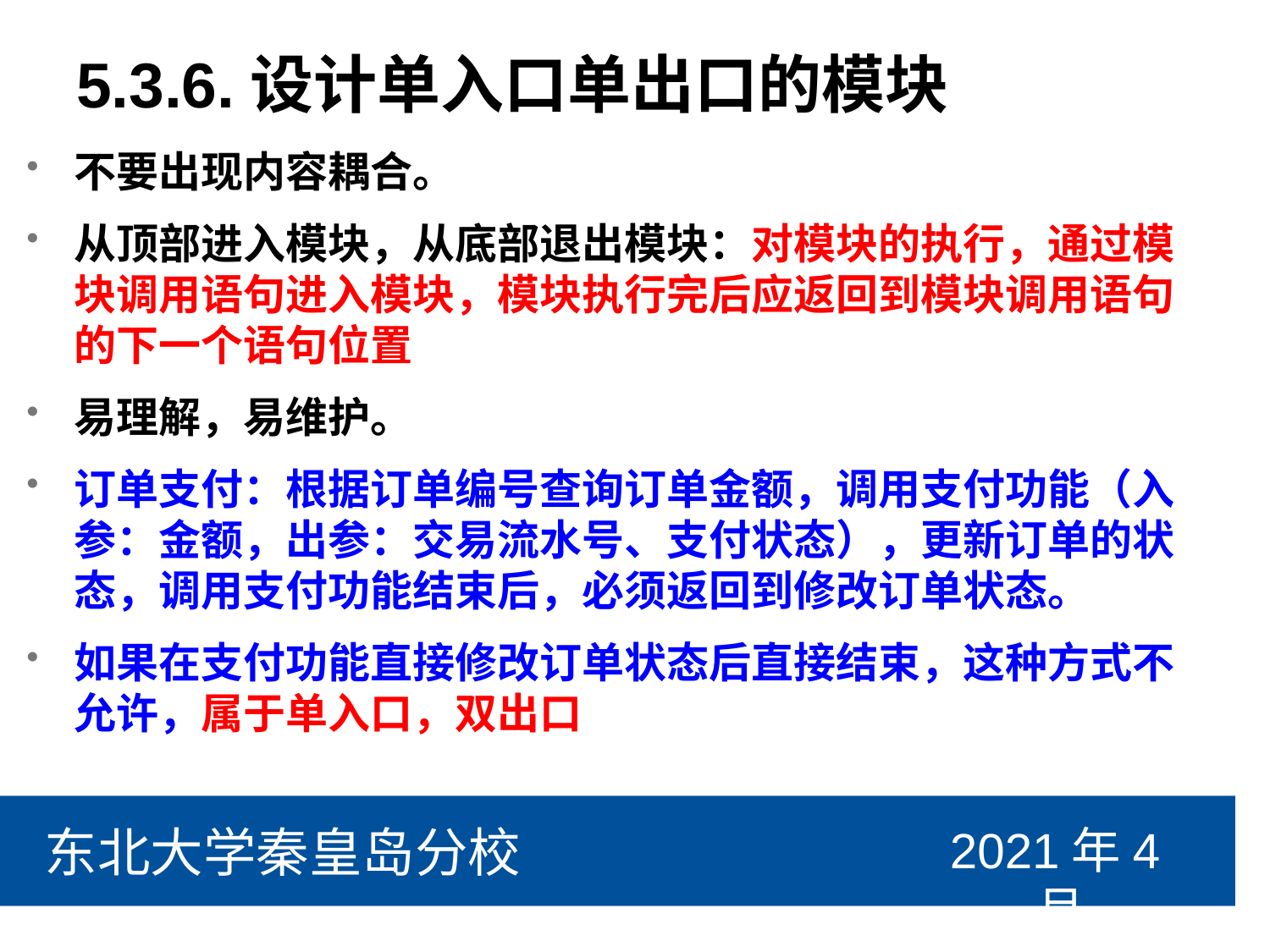

# 5.3.6.设计单入口单出口的模块
不要出现内容耦合。
从顶部进入模块，从底部退出模块：对模块的执行，通过模块调用语句进入模块，模块执行完后应返回到模块调用语句的下一个语句位置
易理解，易维护。
订单支付：根据订单编号查询订单金额，调用支付功能（入参：金额，出参：交易流水号、支付状态），更新订单的状态，调用支付功能结束后，必须返回到修改订单状态。
如果在支付功能直接修改订单状态后直接结束，这种方式不允许，属于单入口，双出口